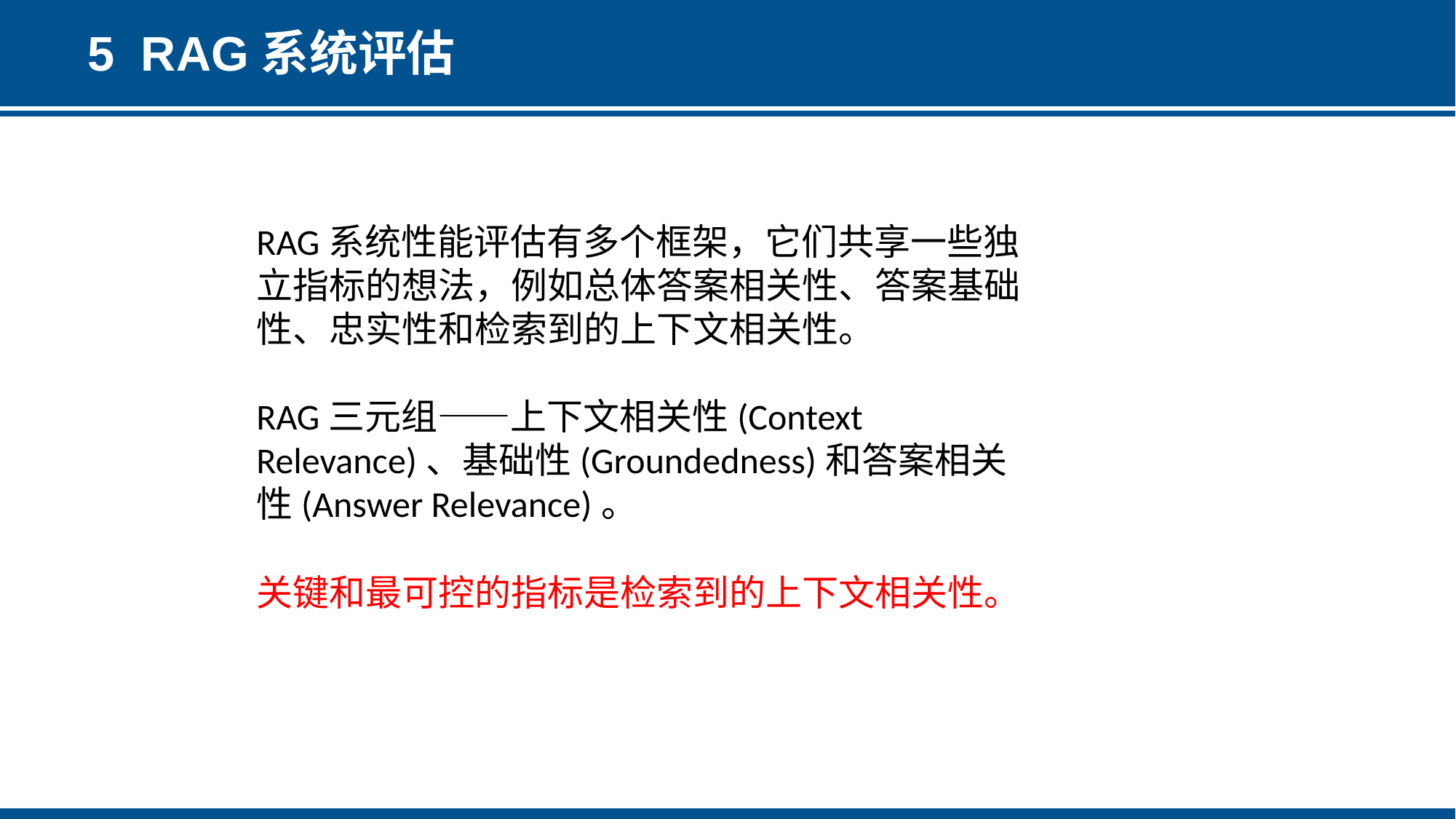

# 5  RAG系统评估

RAG系统性能评估有多个框架，它们共享一些独立指标的想法，例如总体答案相关性、答案基础性、忠实性和检索到的上下文相关性。

RAG三元组——上下文相关性(Context Relevance)、基础性(Groundedness)和答案相关性(Answer Relevance)。
关键和最可控的指标是检索到的上下文相关性。